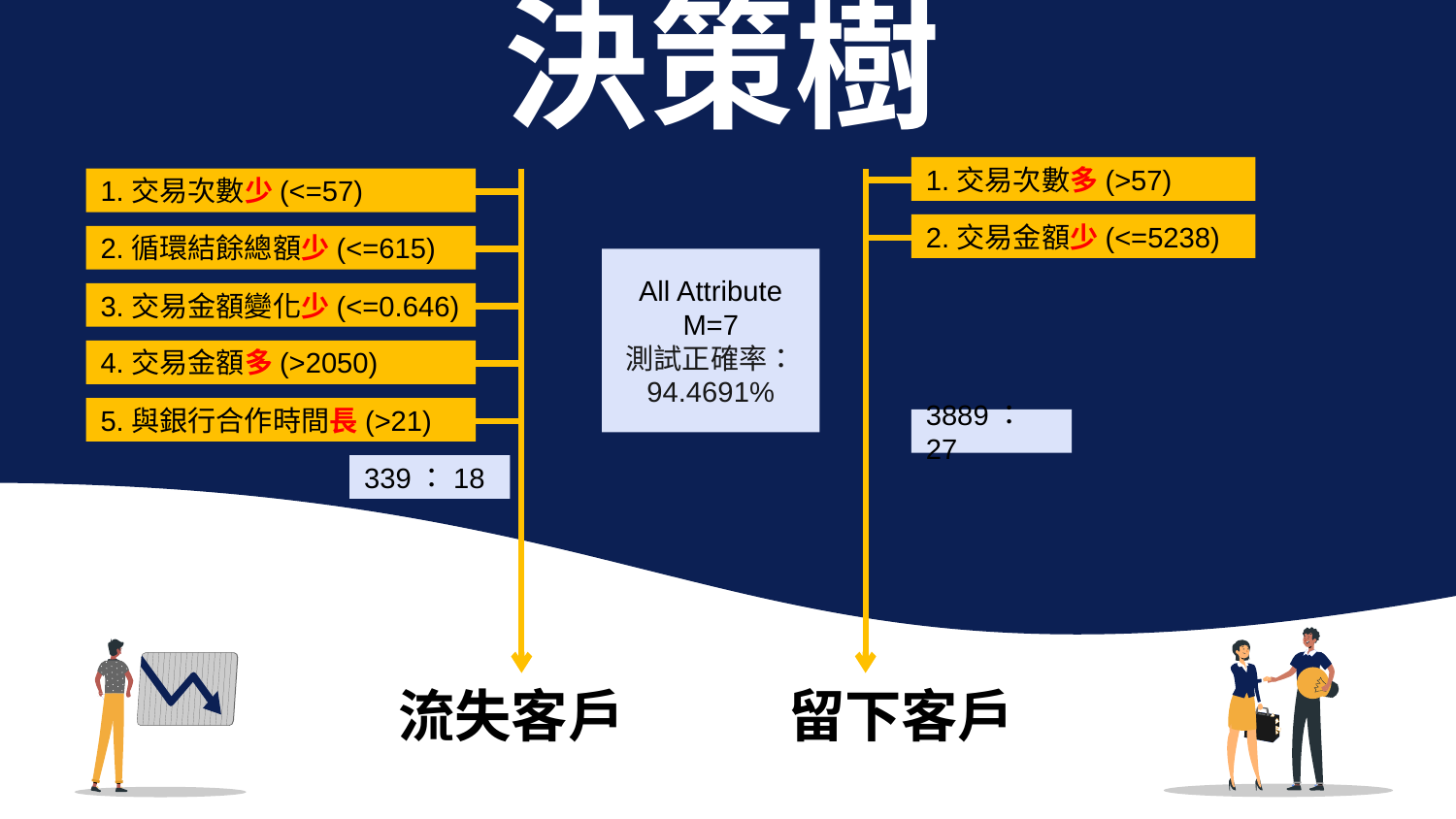

決策樹
1.交易次數多(>57)
1.交易次數少(<=57)
2.交易金額少(<=5238)
2.循環結餘總額少(<=615)
All Attribute
M=7
測試正確率：
94.4691%
3.交易金額變化少(<=0.646)
4.交易金額多(>2050)
5.與銀行合作時間長(>21)
3889：27
339：18

流失客戶
留下客戶